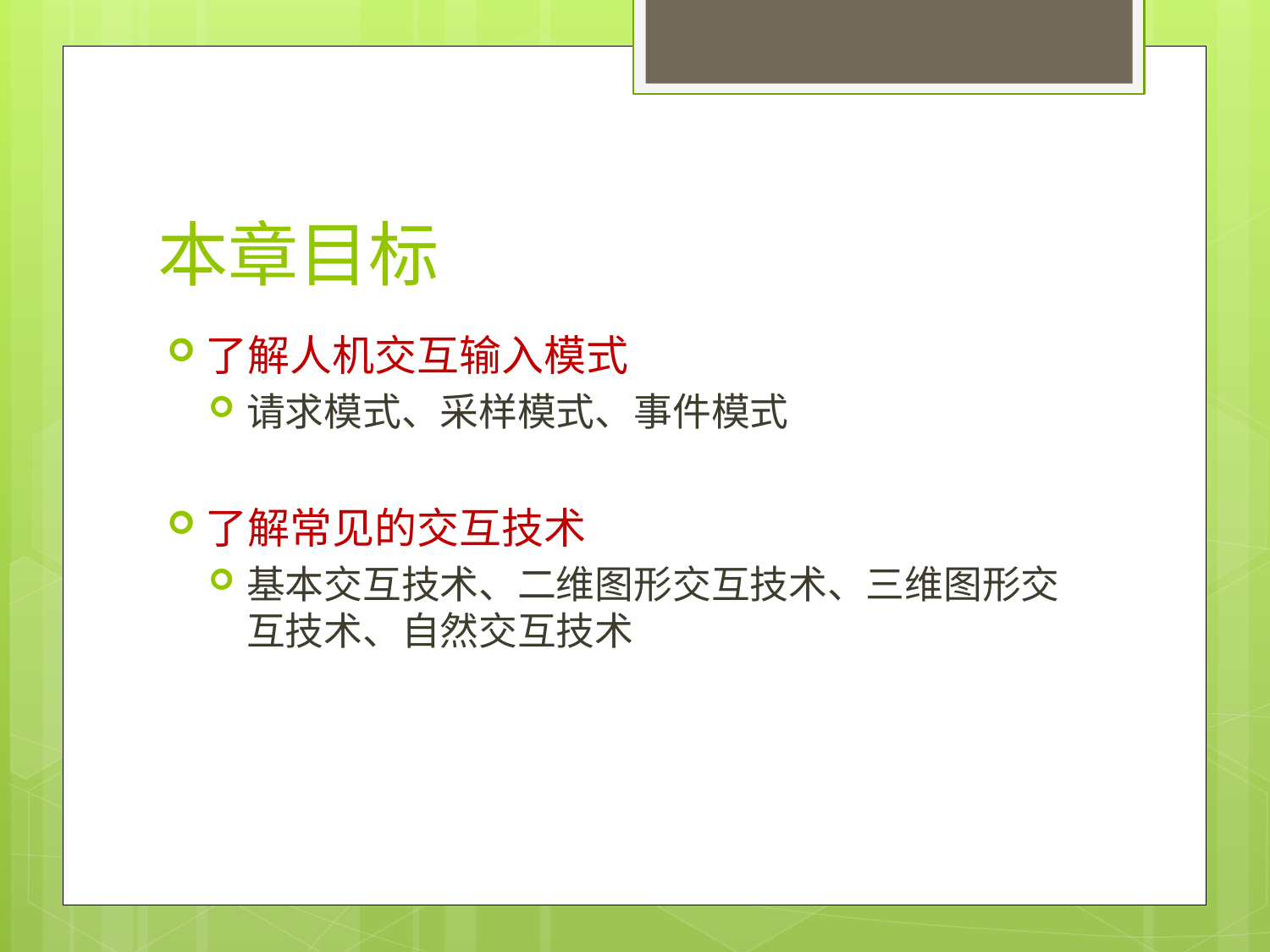

# 本章目标
了解人机交互输入模式
请求模式、采样模式、事件模式

了解常见的交互技术
基本交互技术、二维图形交互技术、三维图形交互技术、自然交互技术